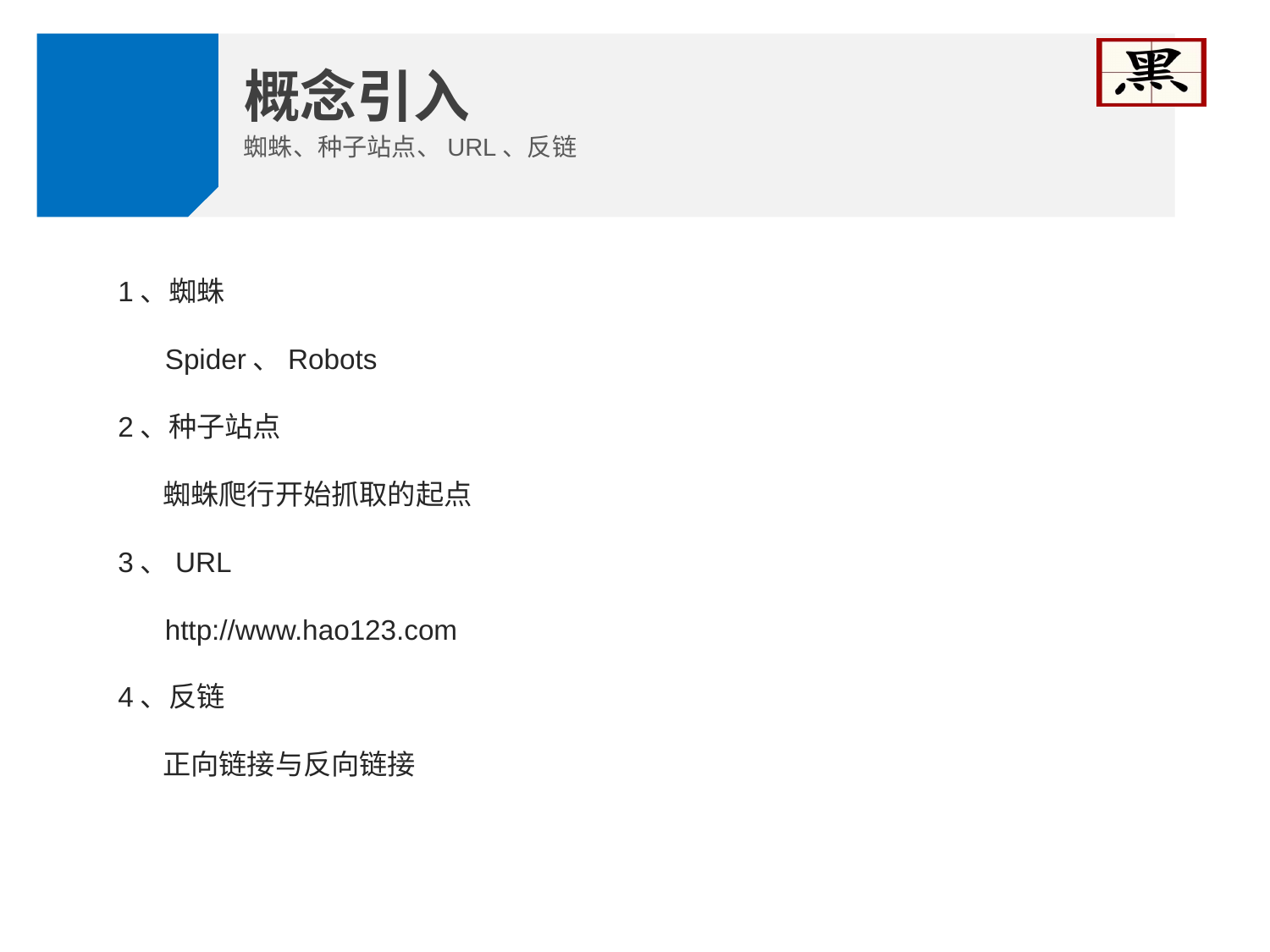

概念引入
蜘蛛、种子站点、URL、反链
1、蜘蛛

      Spider、Robots

2、种子站点

      蜘蛛爬行开始抓取的起点

3、URL

      http://www.hao123.com

4、反链

      正向链接与反向链接